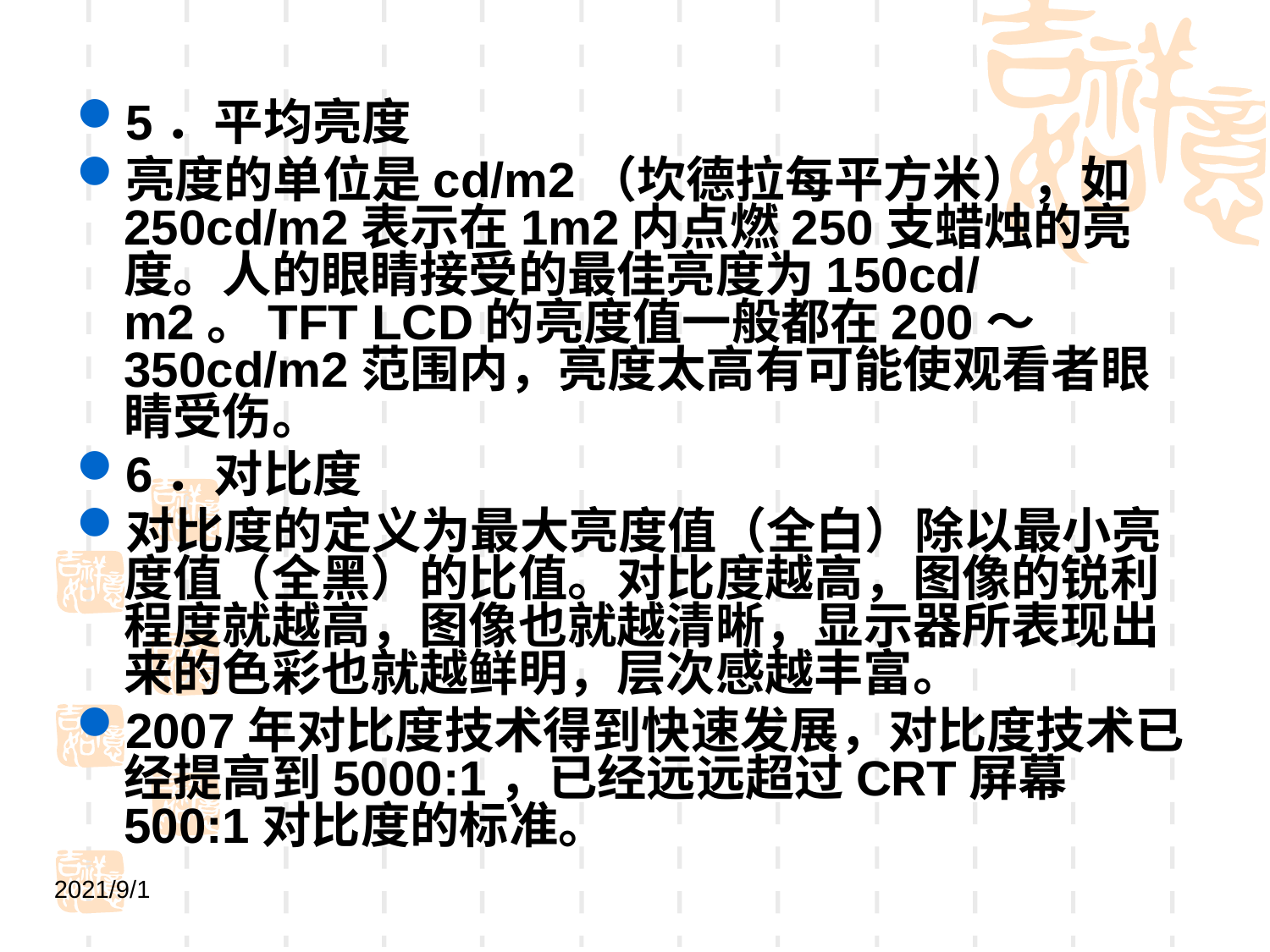

5．平均亮度
亮度的单位是cd/m2（坎德拉每平方米），如250cd/m2表示在1m2内点燃250支蜡烛的亮度。人的眼睛接受的最佳亮度为150cd/m2。TFT LCD的亮度值一般都在200～350cd/m2范围内，亮度太高有可能使观看者眼睛受伤。
6．对比度
对比度的定义为最大亮度值（全白）除以最小亮度值（全黑）的比值。对比度越高，图像的锐利程度就越高，图像也就越清晰，显示器所表现出来的色彩也就越鲜明，层次感越丰富。
2007年对比度技术得到快速发展，对比度技术已经提高到5000:1，已经远远超过CRT屏幕500:1对比度的标准。
2021/9/1